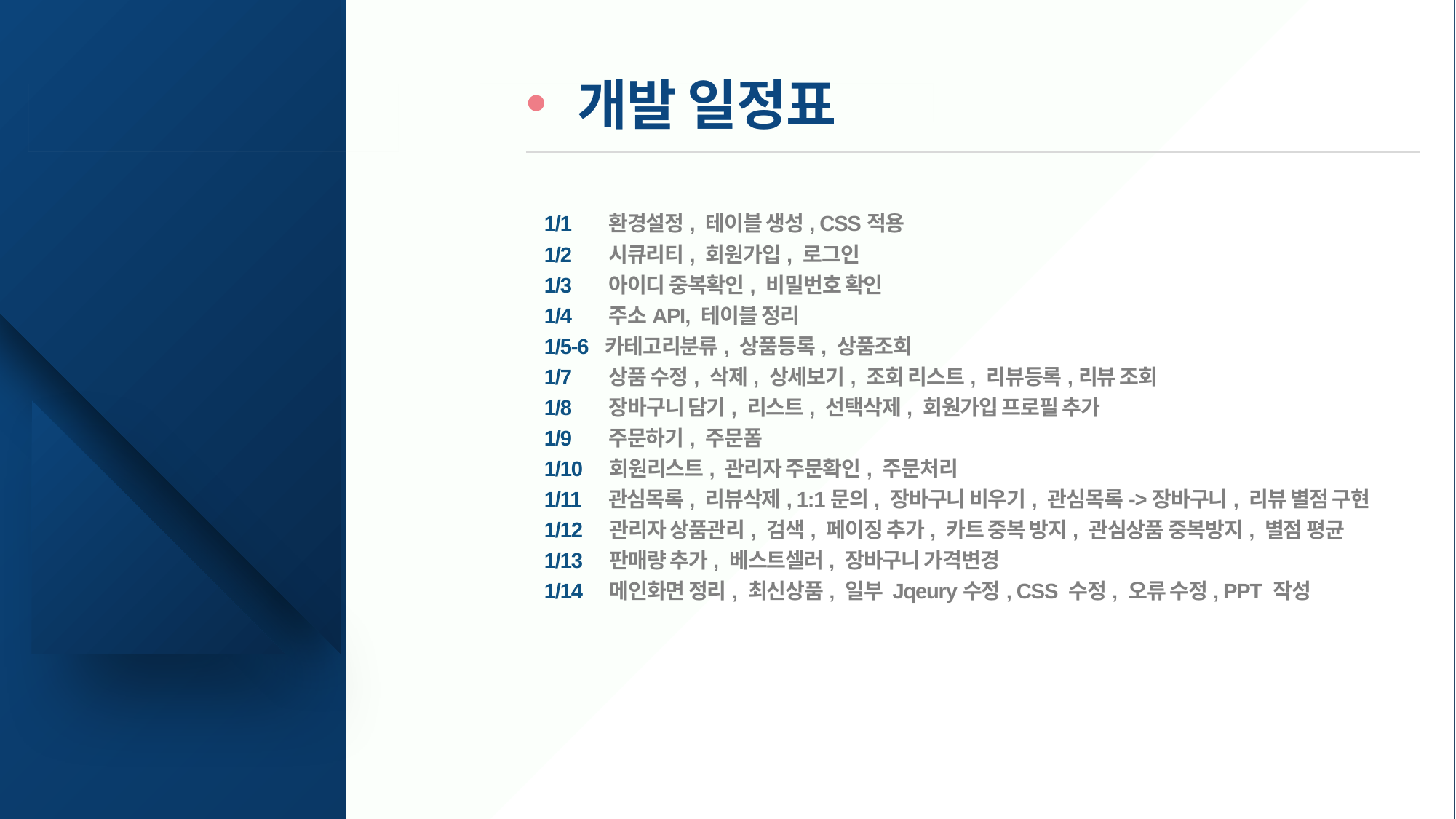

개발 일정표
# BOOK PROJECT

1/1      환경설정, 테이블 생성, CSS적용
1/2      시큐리티, 회원가입, 로그인
1/3      아이디 중복확인, 비밀번호 확인
1/4      주소API, 테이블 정리
1/5-6  카테고리분류, 상품등록, 상품조회
1/7      상품 수정, 삭제, 상세보기, 조회 리스트, 리뷰등록,리뷰 조회
1/8      장바구니 담기, 리스트, 선택삭제, 회원가입 프로필 추가
1/9      주문하기, 주문폼
1/10    회원리스트, 관리자 주문확인, 주문처리
1/11    관심목록, 리뷰삭제, 1:1문의, 장바구니 비우기, 관심목록->장바구니, 리뷰 별점 구현
1/12    관리자 상품관리, 검색, 페이징 추가, 카트 중복 방지, 관심상품 중복방지, 별점 평균
1/13    판매량 추가, 베스트셀러, 장바구니 가격변경
1/14    메인화면 정리, 최신상품, 일부 Jqeury수정, CSS 수정, 오류 수정, PPT 작성